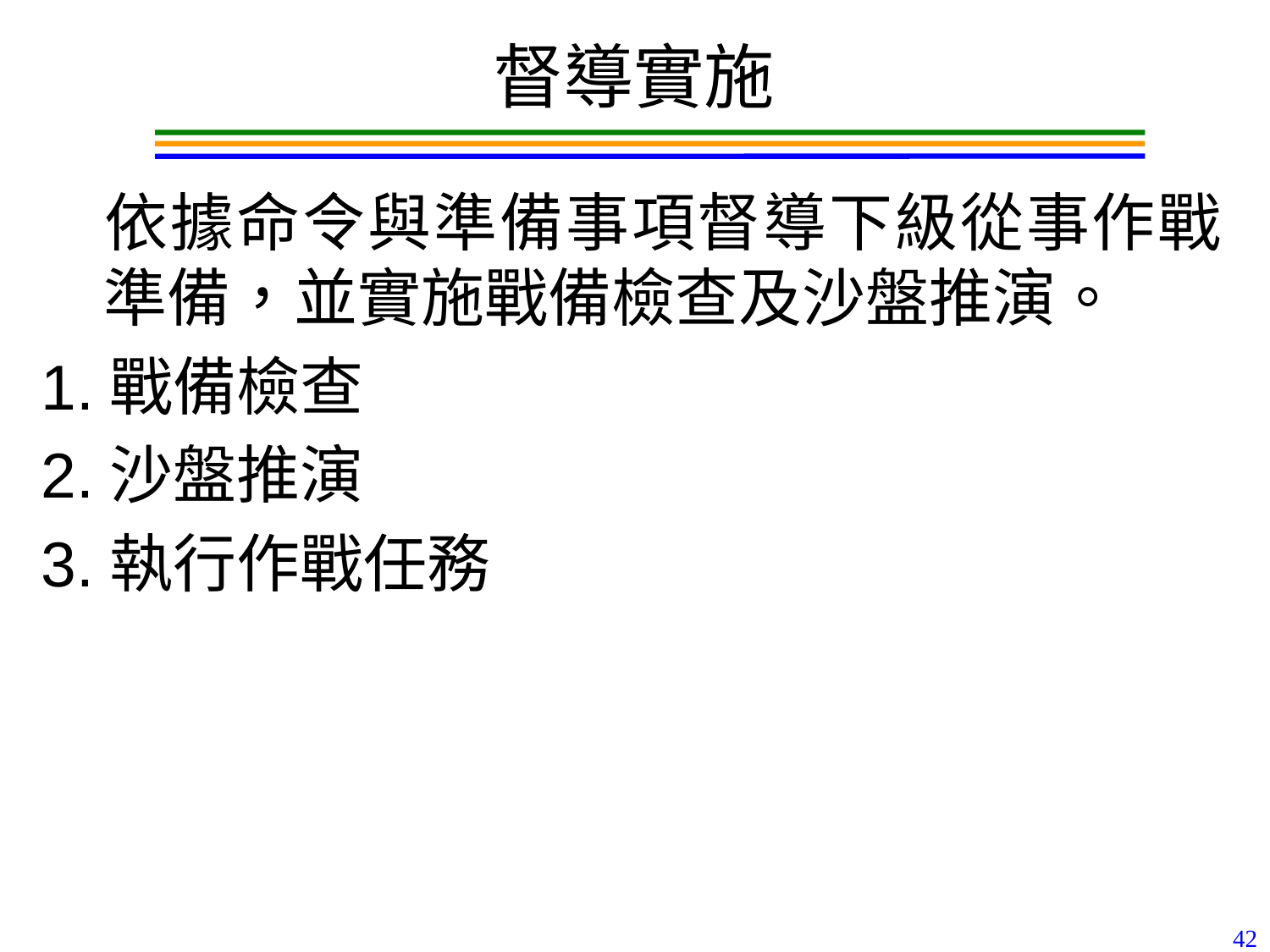

督導實施
依據命令與準備事項督導下級從事作戰準備，並實施戰備檢查及沙盤推演。
1.戰備檢查
2.沙盤推演
3.執行作戰任務
42